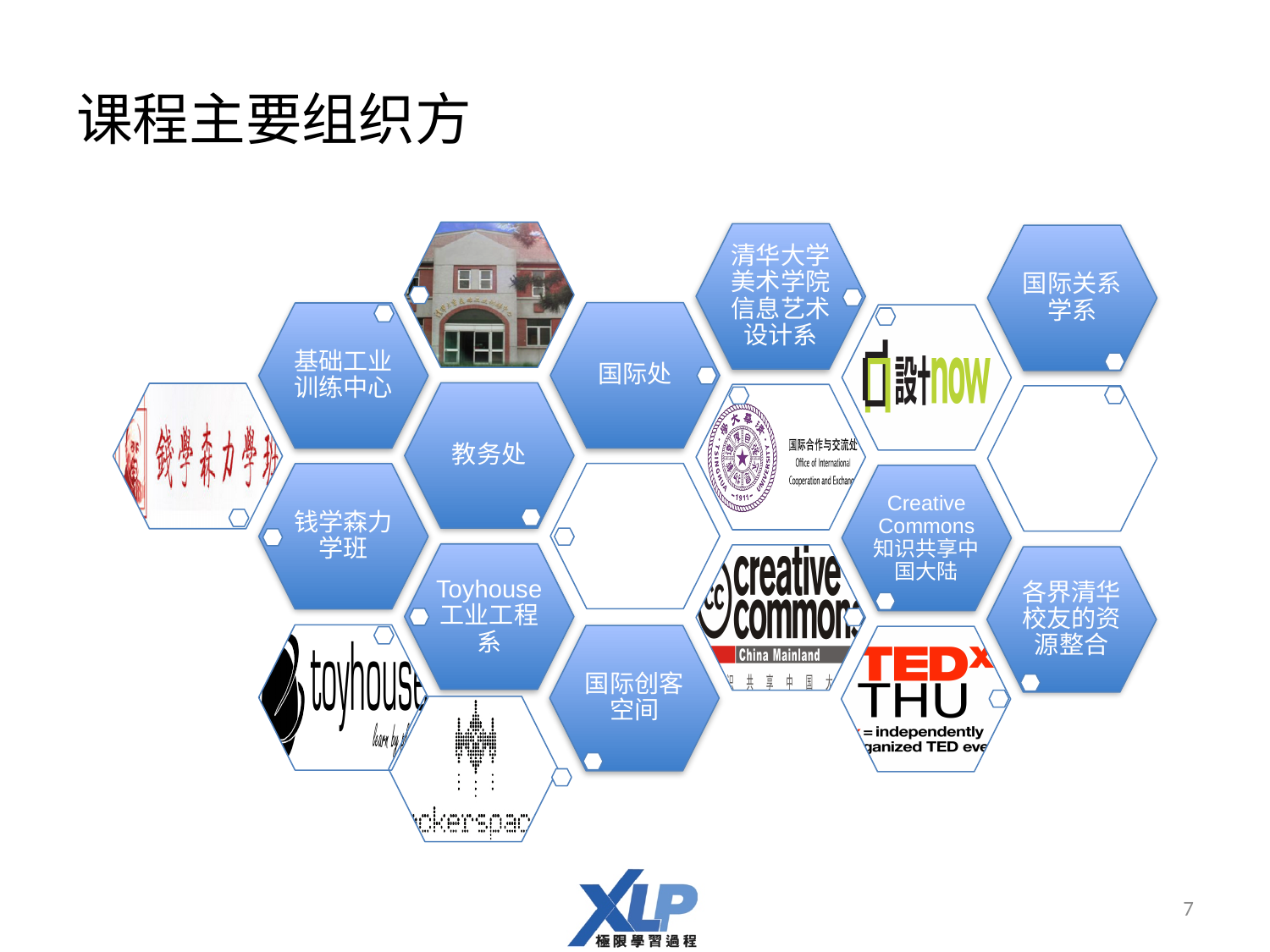

# 课程主要组织方
钱学森力学班
教务处
基础工业训练中心
国际处
清华大学美术学院信息艺术设计系
Creative Commons 知识共享中国大陆
Toyhouse 工业工程系
各界清华校友的资源整合
国际关系学系
国际创客空间
7